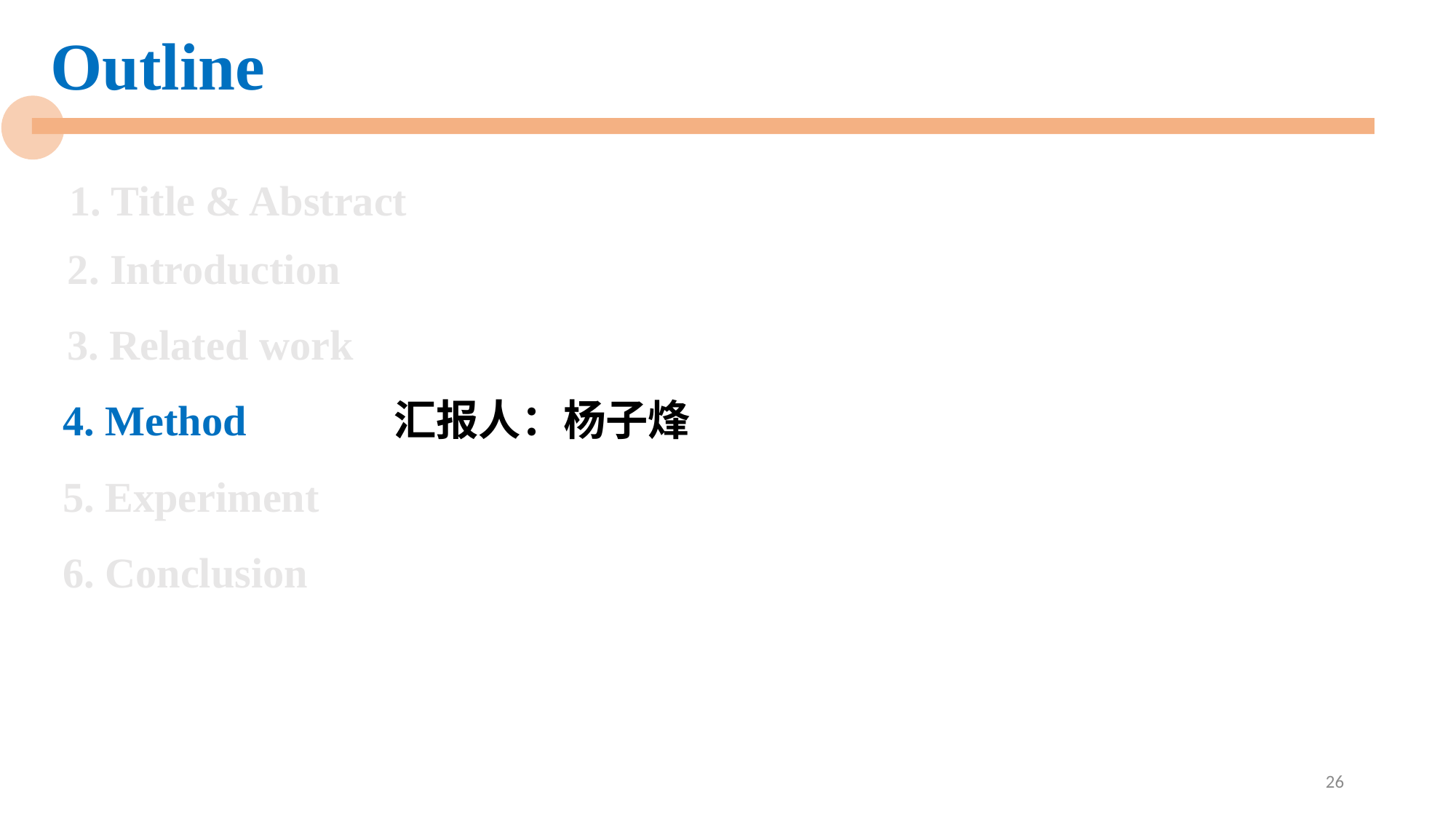

Outline

# 1. Title & Abstract
2. Introduction
3. Related work
4. Method             汇报人：杨子烽
5. Experiment
6. Conclusion
26